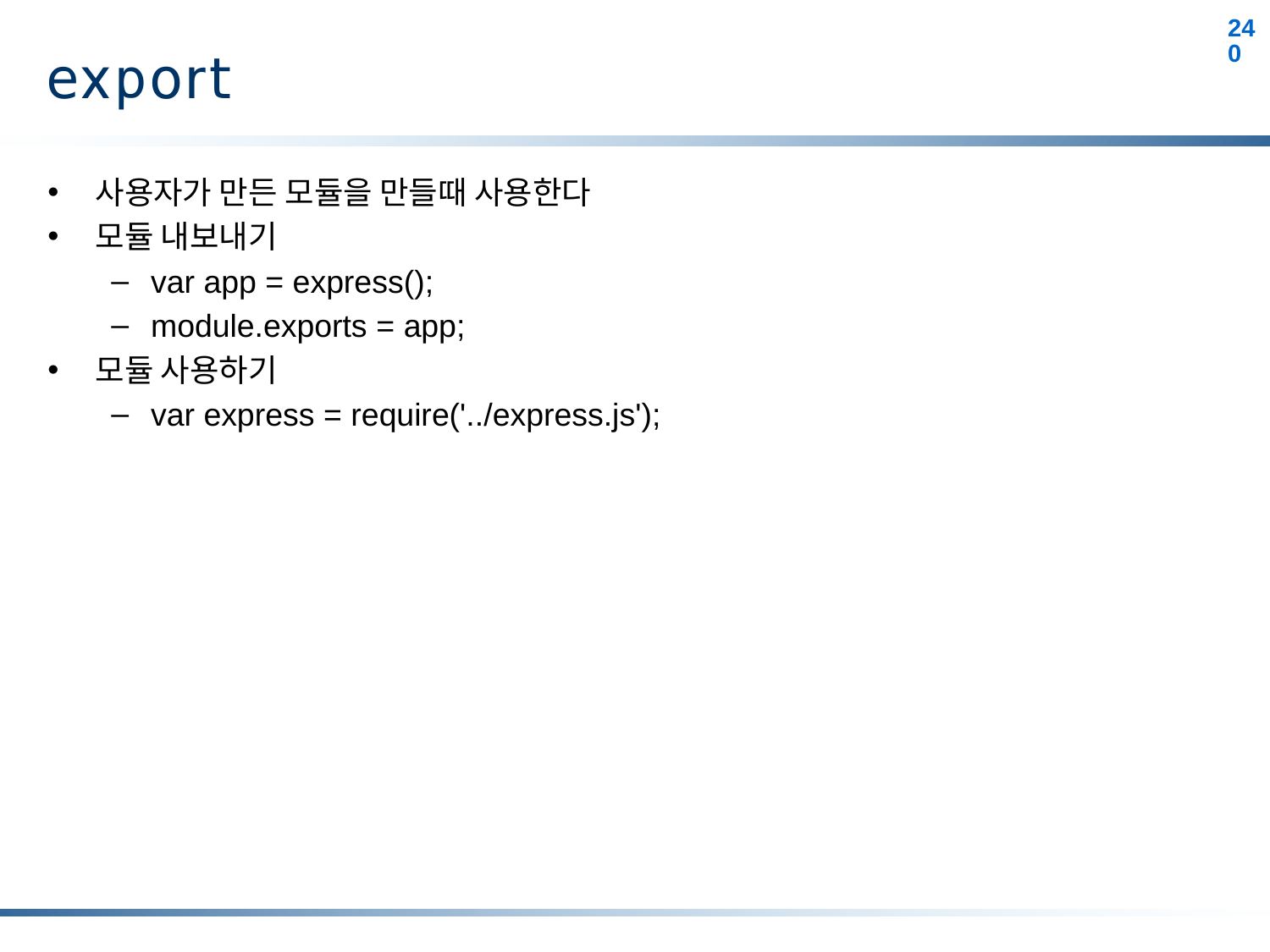

# export
사용자가 만든 모듈을 만들때 사용한다
모듈 내보내기
var app = express();
module.exports = app;
모듈 사용하기
var express = require('../express.js');